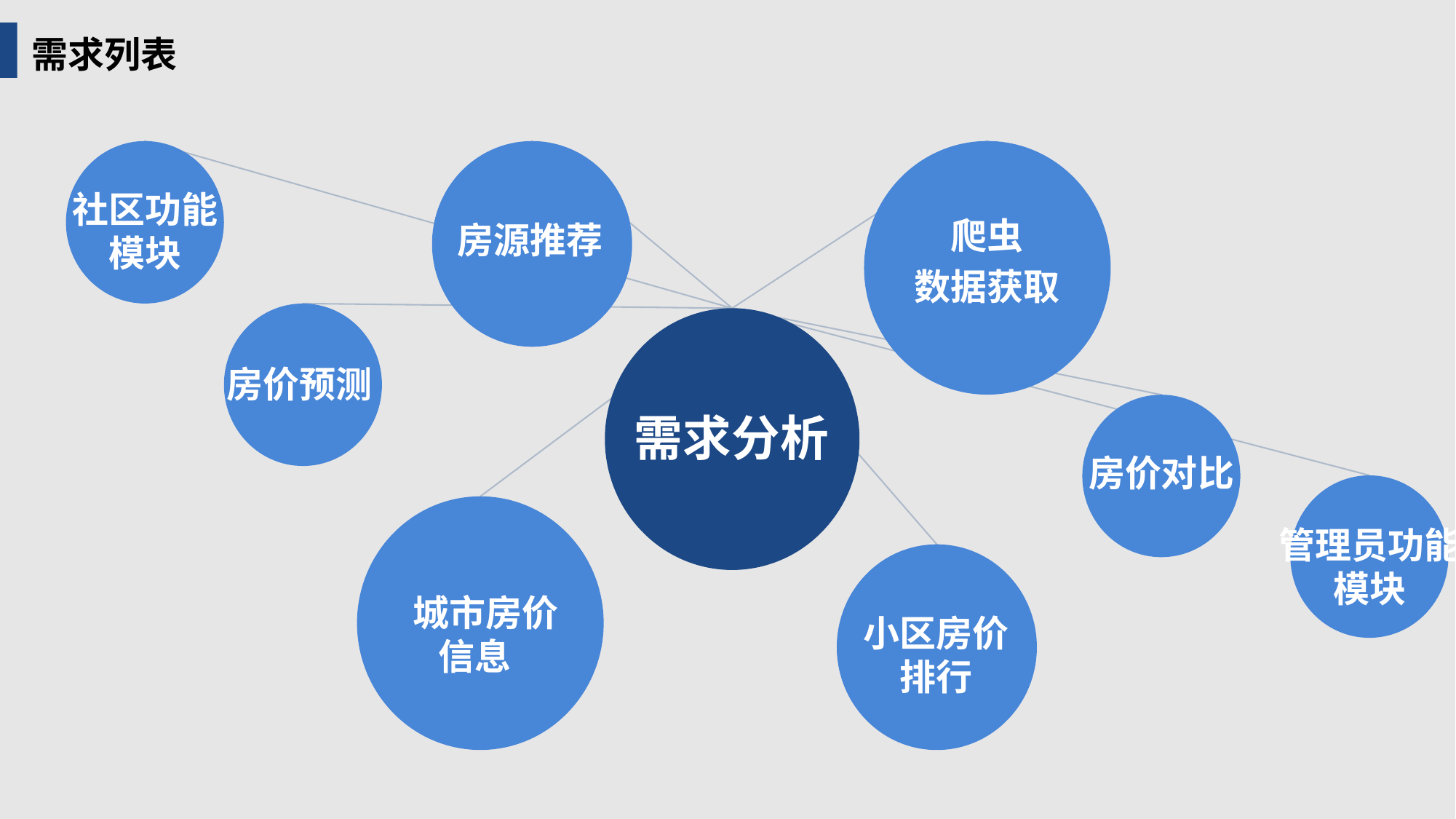

需求列表

社区功能
模块
爬虫
数据获取
房源推荐

房价预测

房价对比

管理员功能
模块

   城市房价信息
小区房价排行
需求分析